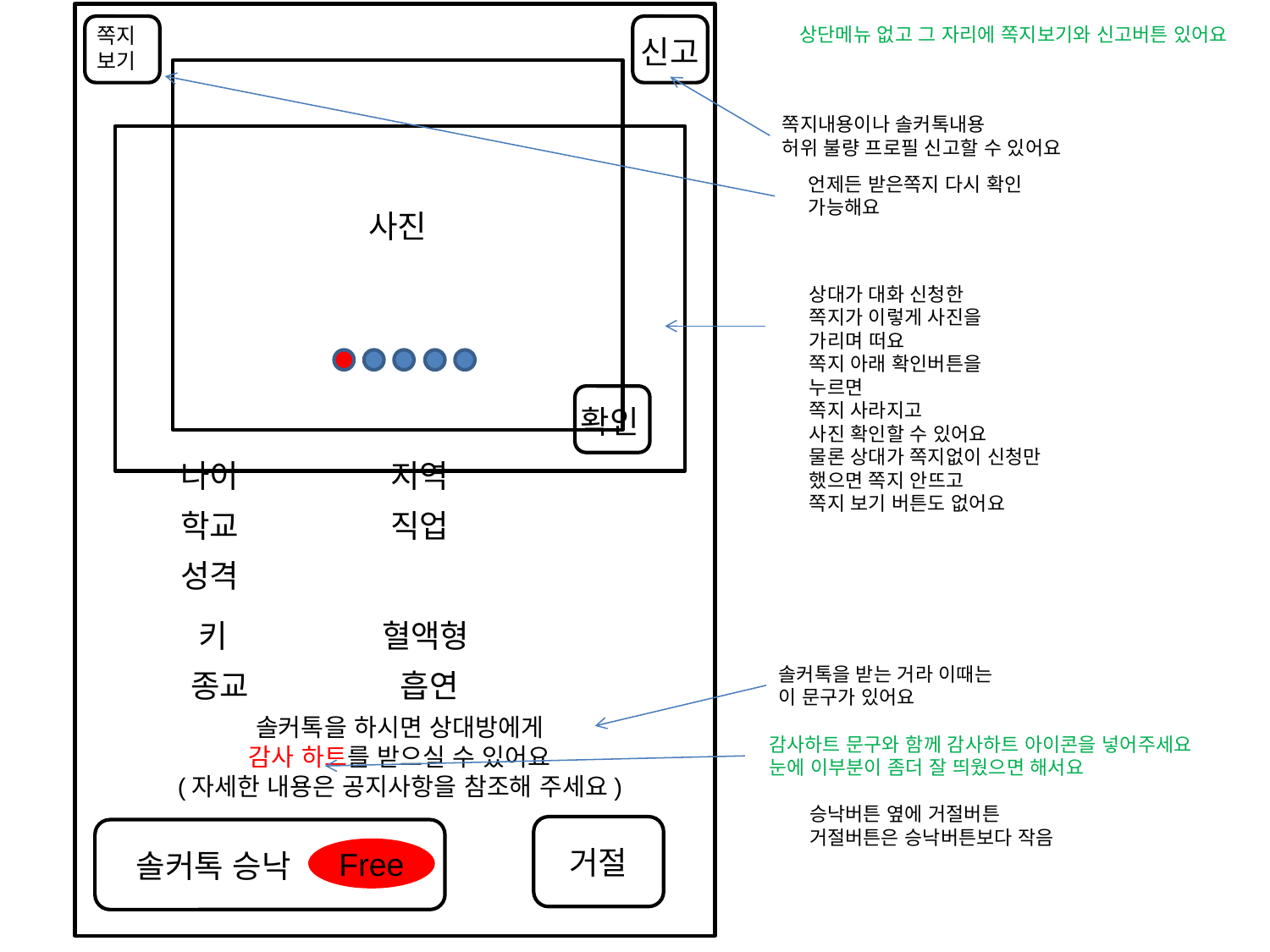

쪽지
보기

상단메뉴 없고 그 자리에 쪽지보기와 신고버튼 있어요
신고

쪽지내용이나 솔커톡내용
허위 불량 프로필 신고할 수 있어요

언제든 받은쪽지 다시 확인
가능해요
사진
상대가 대화 신청한
쪽지가 이렇게 사진을
가리며 떠요
쪽지 아래 확인버튼을
누르면
쪽지 사라지고
사진 확인할 수 있어요
물론 상대가 쪽지없이 신청만
했으면 쪽지 안뜨고
쪽지 보기 버튼도 없어요

확인
나이
지역
학교
직업
성격
키
혈액형
솔커톡을 받는 거라 이때는
이 문구가 있어요
종교
흡연
솔커톡을 하시면 상대방에게
감사 하트를 받으실 수 있어요
(자세한 내용은 공지사항을 참조해 주세요)
감사하트 문구와 함께 감사하트 아이콘을 넣어주세요
눈에 이부분이 좀더 잘 띄웠으면 해서요
승낙버튼 옆에 거절버튼
거절버튼은 승낙버튼보다 작음

거절

Free
솔커톡 승낙